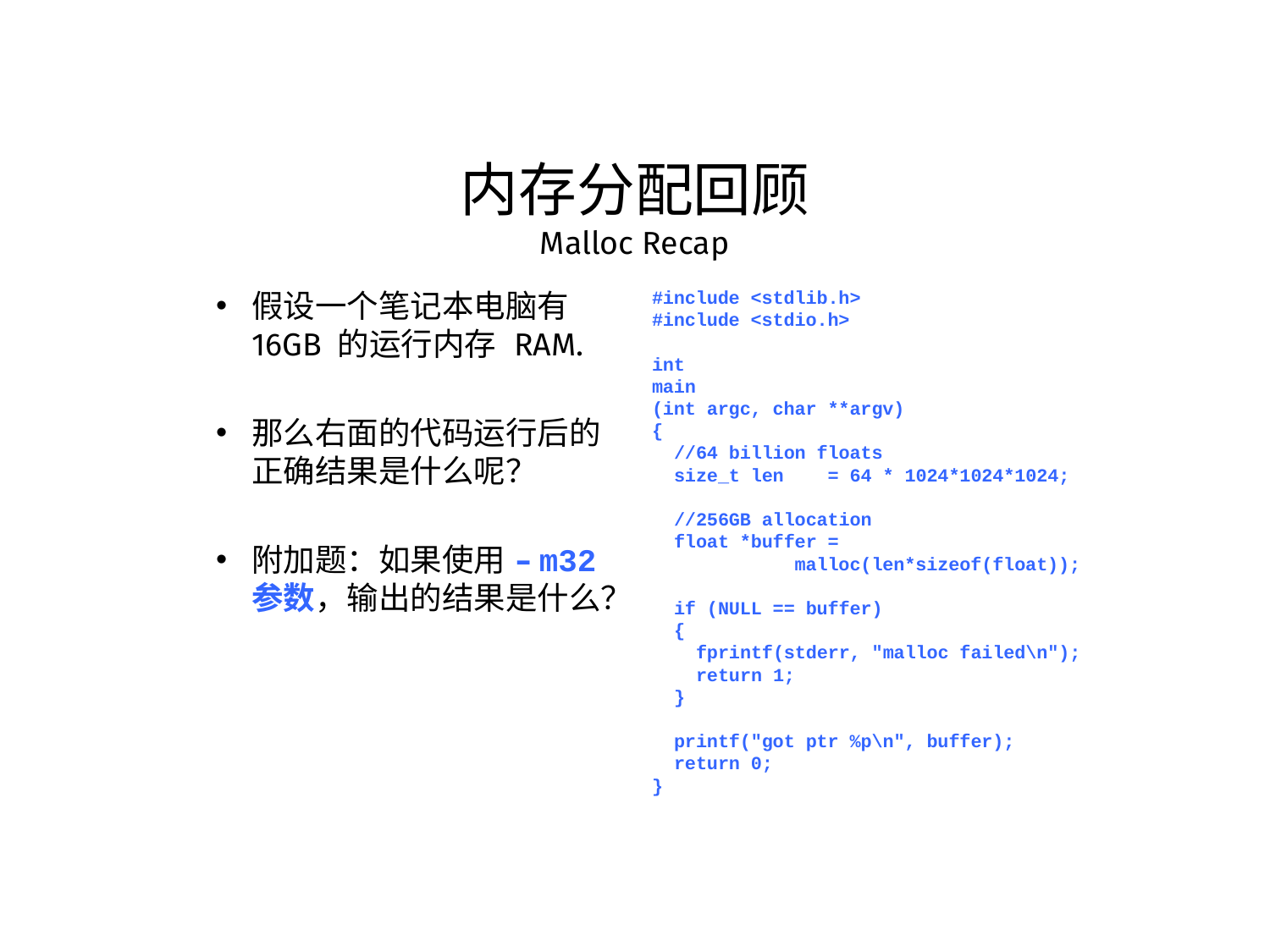

内存分配回顾
Malloc Recap
假设一个笔记本电脑有16GB 的运行内存 RAM.

那么右面的代码运行后的正确结果是什么呢？

附加题：如果使用 –m32 参数，输出的结果是什么？
#include <stdlib.h>
#include <stdio.h>

int
main
(int argc, char **argv)
{
  //64 billion floats
  size_t len    = 64 * 1024*1024*1024;

  //256GB allocation
  float *buffer =
             malloc(len*sizeof(float));

  if (NULL == buffer)
  {
    fprintf(stderr, "malloc failed\n");
    return 1;
  }

  printf("got ptr %p\n", buffer);
  return 0;
}